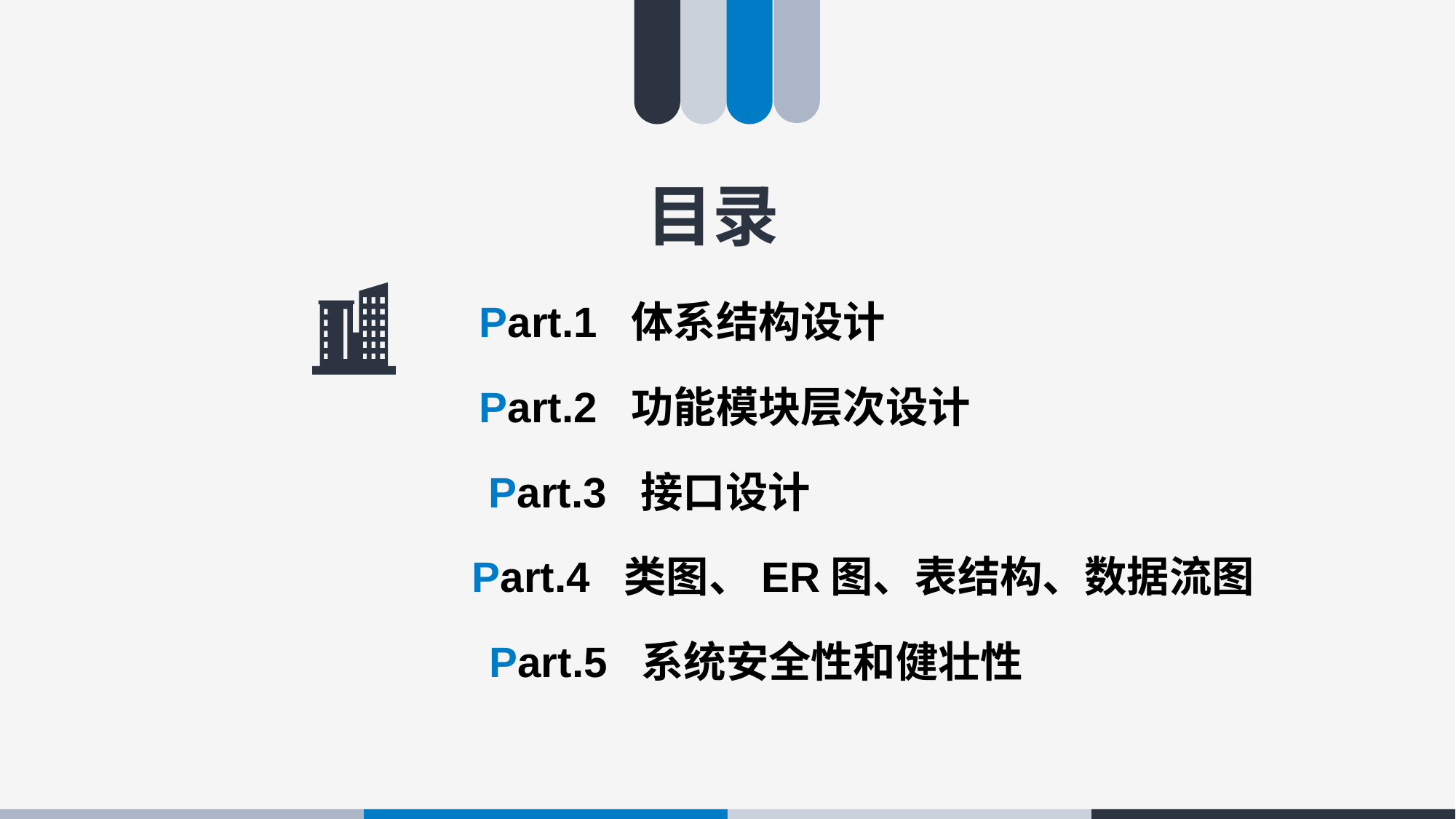

先介绍  2份说明书  的内容
目录

Part.1  体系结构设计
Part.2  功能模块层次设计
Part.3  接口设计
Part.4  类图、ER图、表结构、数据流图
Part.5  系统安全性和健壮性